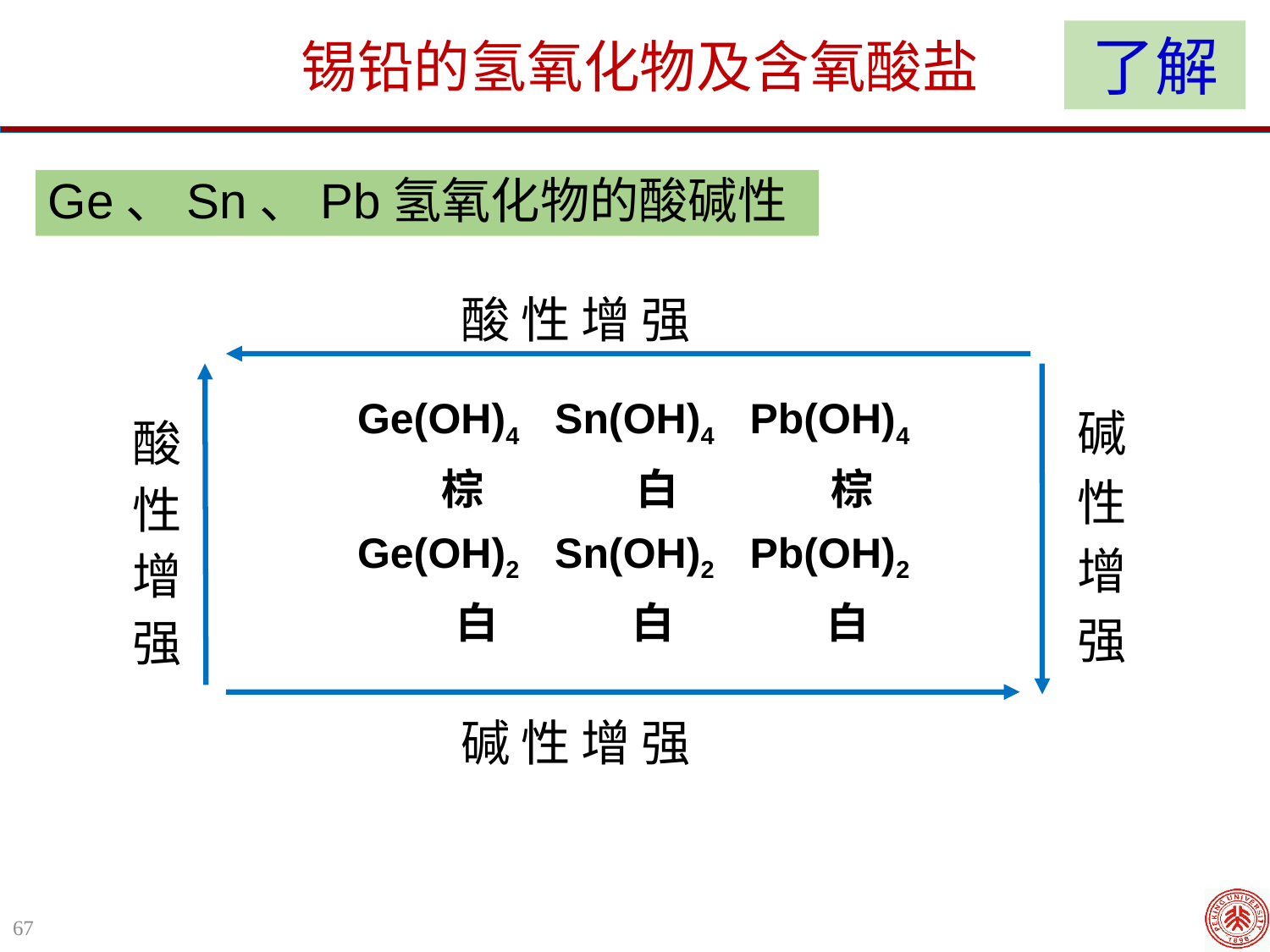

了解
锡铅的氢氧化物及含氧酸盐

Ge、Sn、Pb氢氧化物的酸碱性
酸 性 增 强

Ge(OH)4   Sn(OH)4   Pb(OH)4
    棕                白                棕
Ge(OH)2   Sn(OH)2   Pb(OH)2
     白              白                白
碱
性
增
强
酸
性
增
强

碱 性 增 强
67